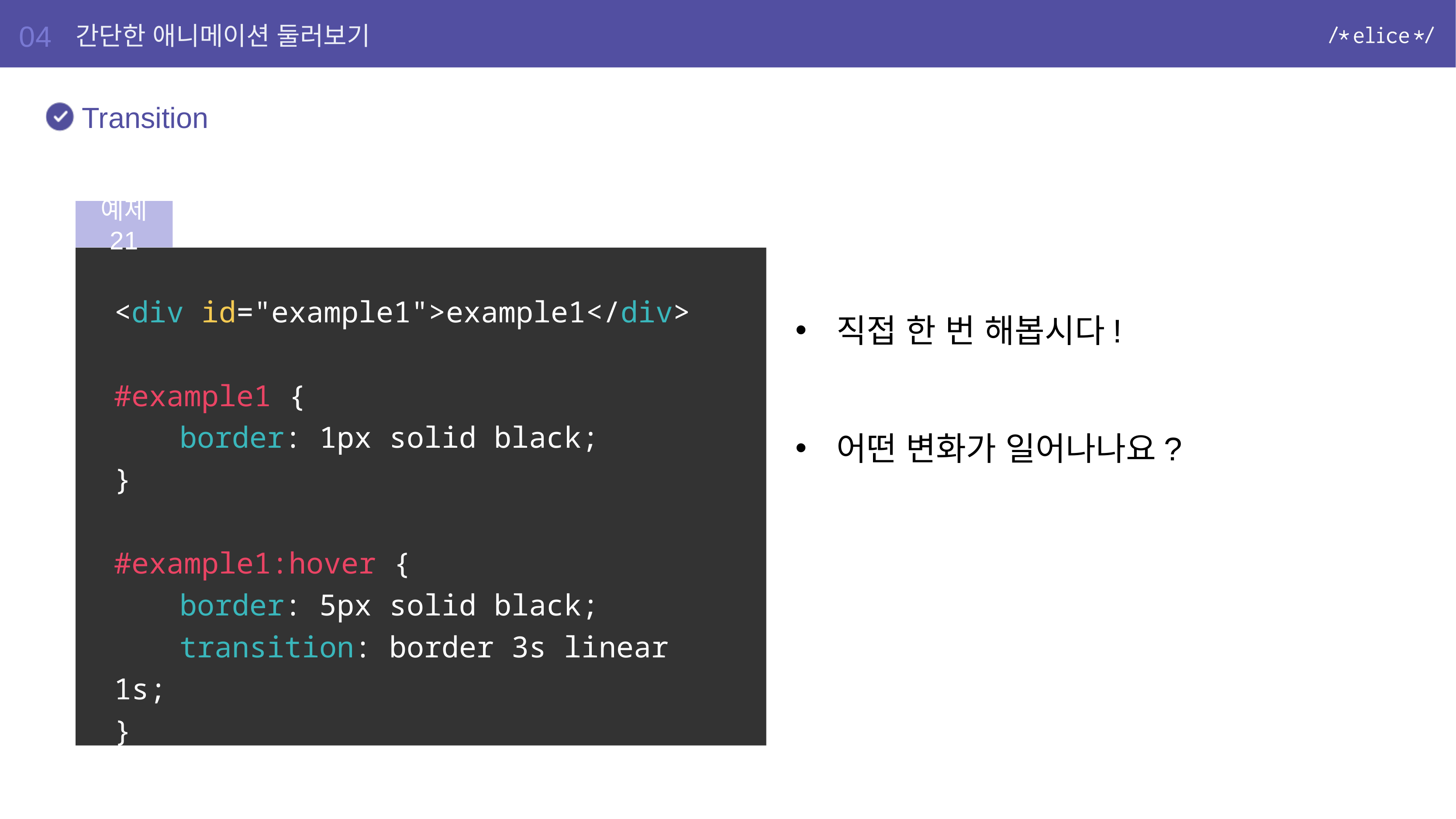

04
간단한 애니메이션 둘러보기
Transition
예제 21
<div id="example1">example1</div>

#example1 {
	border: 1px solid black;
}

#example1:hover {
	border: 5px solid black;
	transition: border 3s linear 1s;
}

직접 한 번 해봅시다!

어떤 변화가 일어나나요?